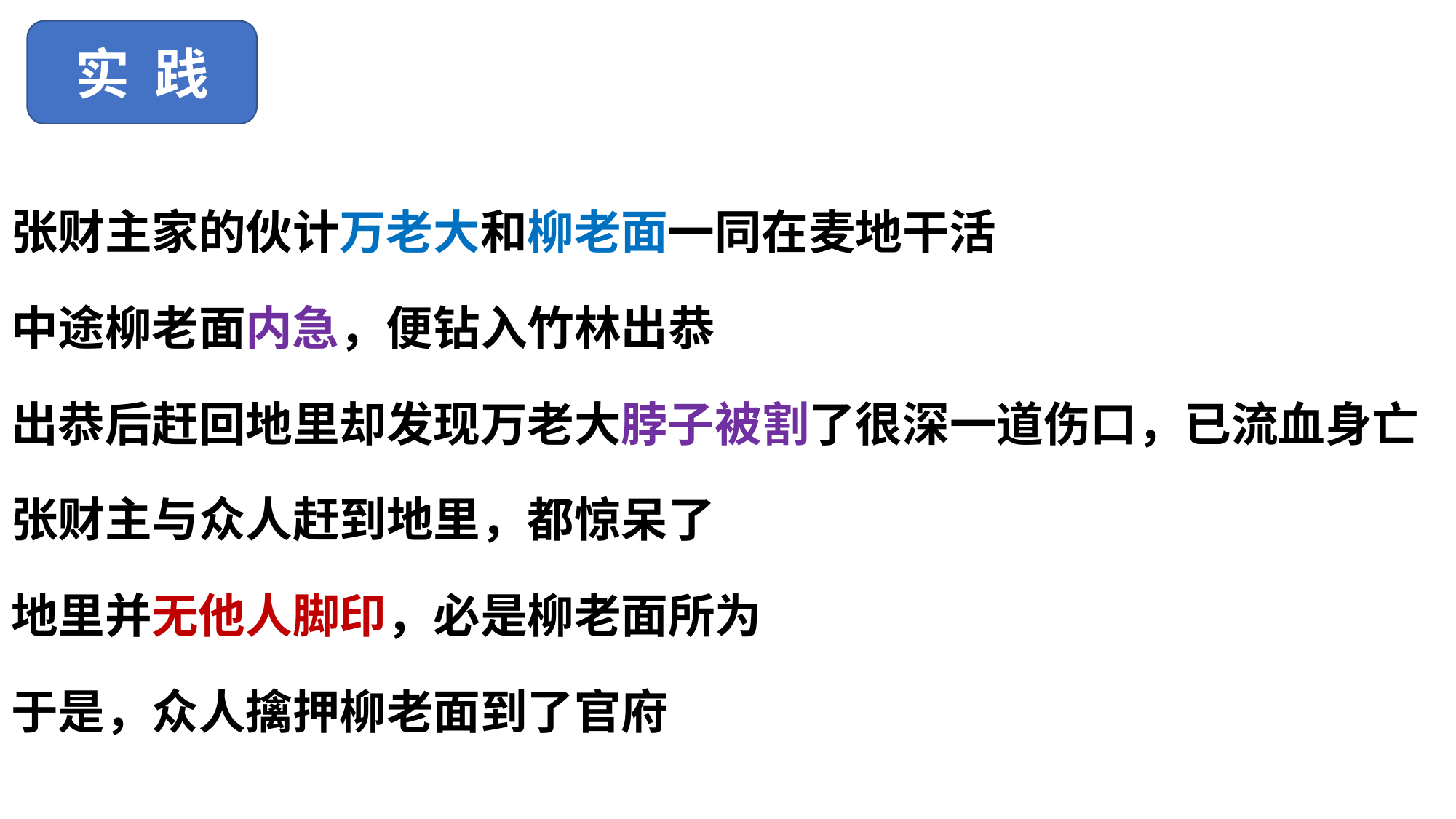

实  践
张财主家的伙计万老大和柳老面一同在麦地干活
中途柳老面内急，便钻入竹林出恭
出恭后赶回地里却发现万老大脖子被割了很深一道伤口，已流血身亡
张财主与众人赶到地里，都惊呆了
地里并无他人脚印，必是柳老面所为
于是，众人擒押柳老面到了官府